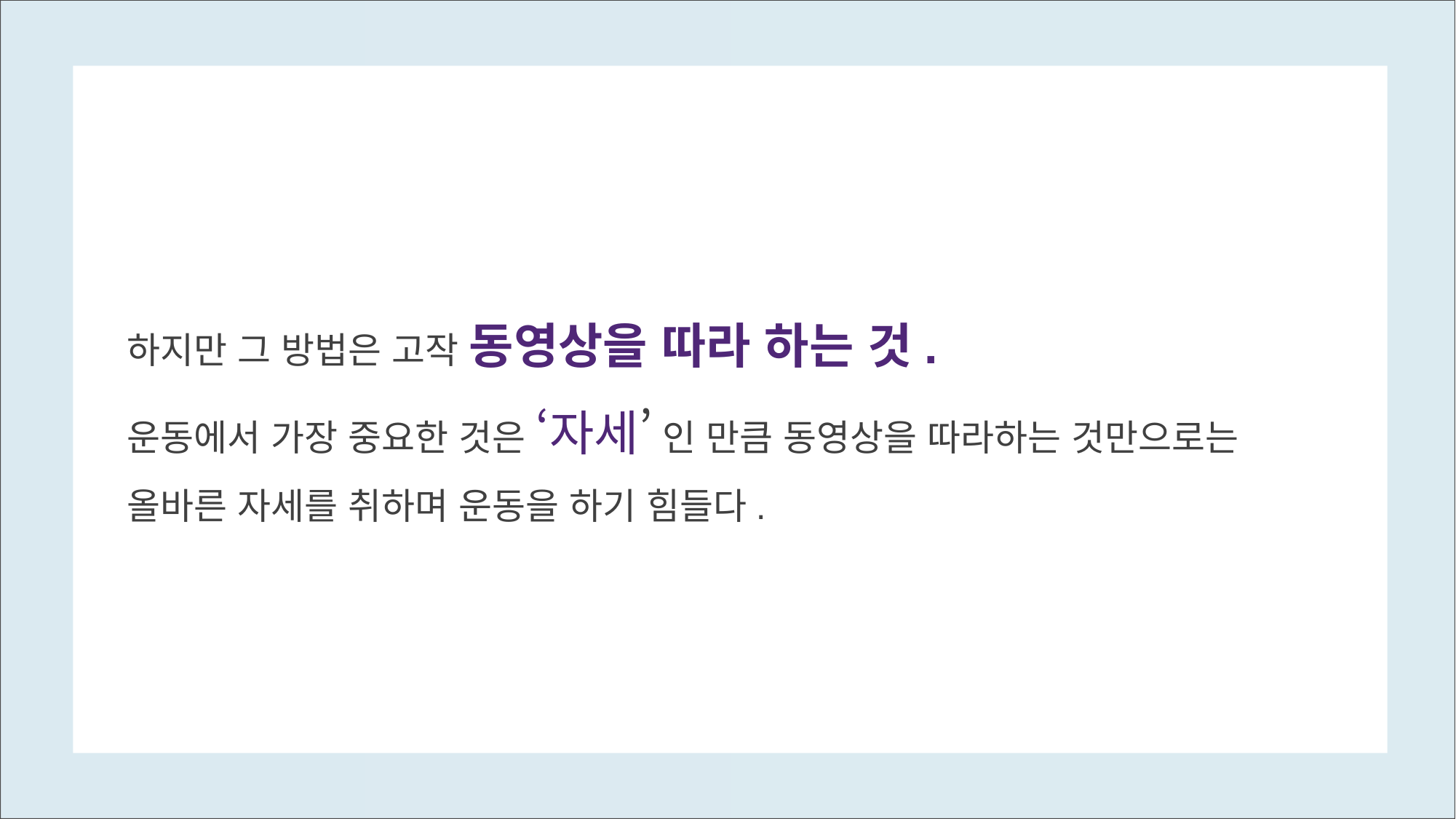

하지만 그 방법은 고작 동영상을 따라 하는 것.
운동에서 가장 중요한 것은 ‘자세’ 인 만큼 동영상을 따라하는 것만으로는
올바른 자세를 취하며 운동을 하기 힘들다.